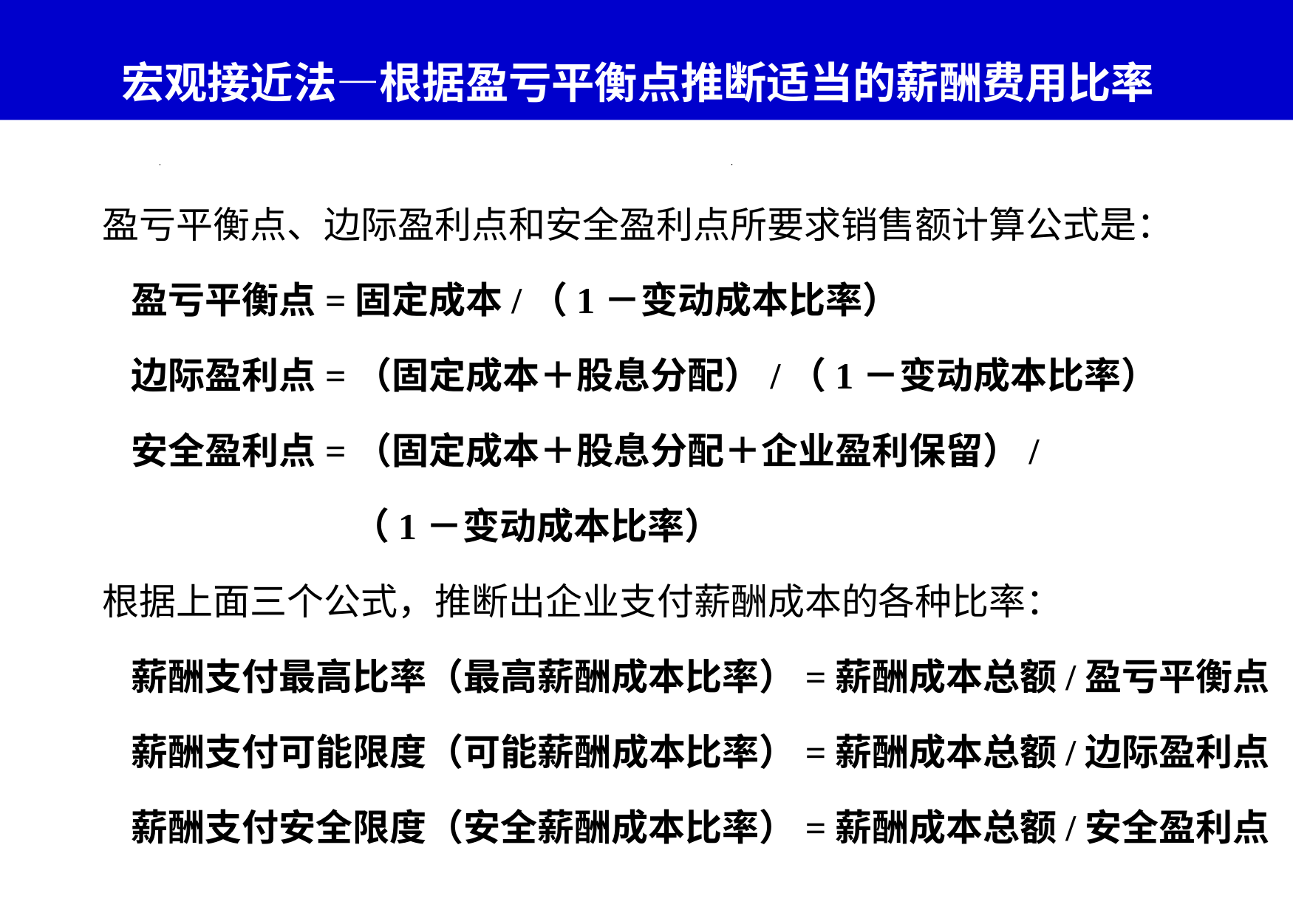

# 宏观接近法—根据盈亏平衡点推断适当的薪酬费用比率
盈亏平衡点、边际盈利点和安全盈利点所要求销售额计算公式是：
	盈亏平衡点=固定成本/（1－变动成本比率）
	边际盈利点=（固定成本＋股息分配）/（1－变动成本比率）
	安全盈利点=（固定成本＋股息分配＋企业盈利保留）/
                             （1－变动成本比率）
根据上面三个公式，推断出企业支付薪酬成本的各种比率：
	薪酬支付最高比率（最高薪酬成本比率）=薪酬成本总额/盈亏平衡点
	薪酬支付可能限度（可能薪酬成本比率）=薪酬成本总额/边际盈利点
	薪酬支付安全限度（安全薪酬成本比率）=薪酬成本总额/安全盈利点